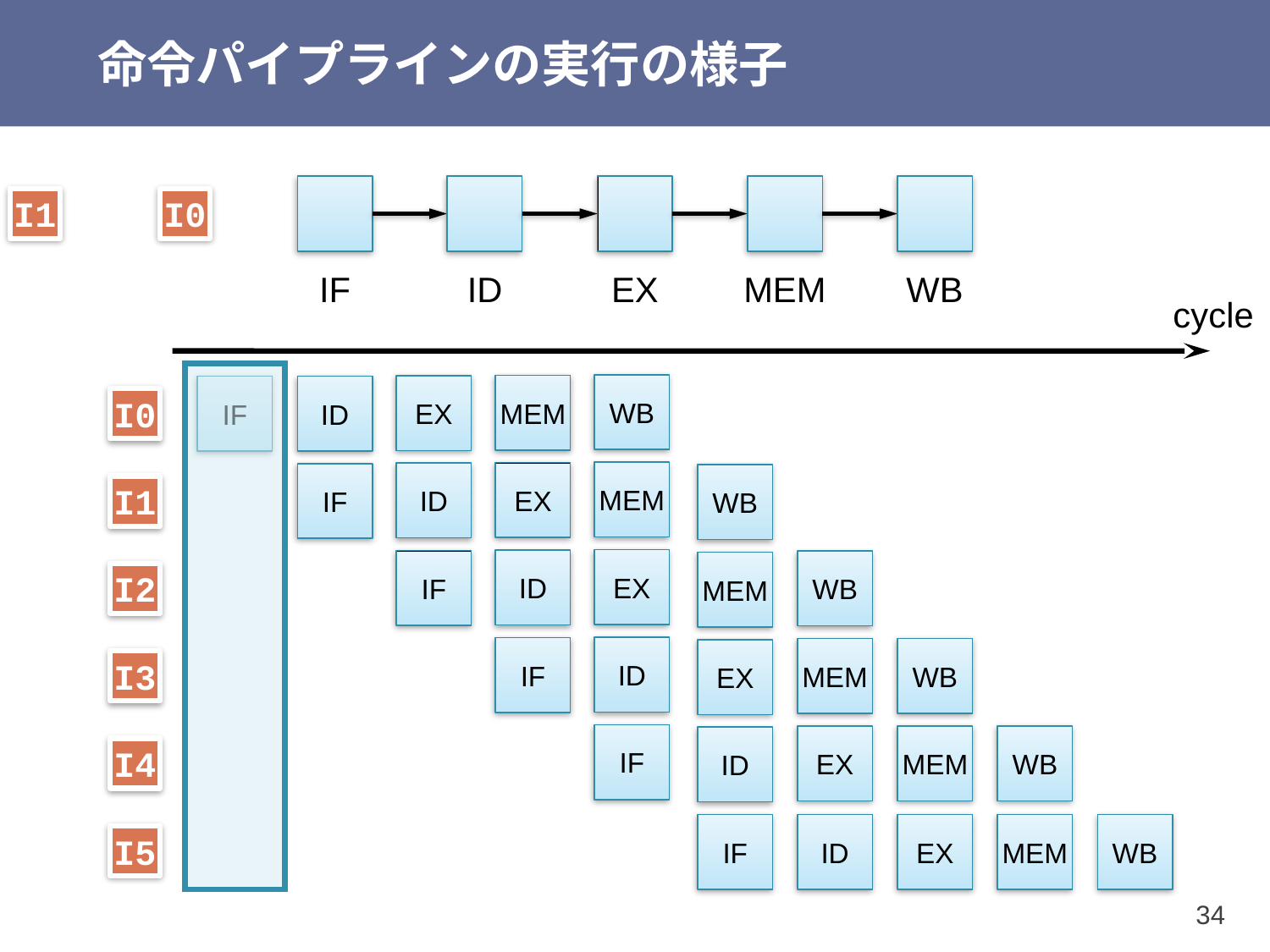

# 命令パイプラインの実行の様子

I5
I4
I3
I2
I1
I0
IF
ID
EX
MEM
WB
cycle

WB
MEM
EX
IF
ID
I0
MEM
EX
ID
IF
WB
I1
EX
ID
IF
WB
MEM
I2
ID
IF
MEM
WB
EX
I3
IF
EX
MEM
WB
ID
I4
IF
ID
EX
MEM
WB
I5